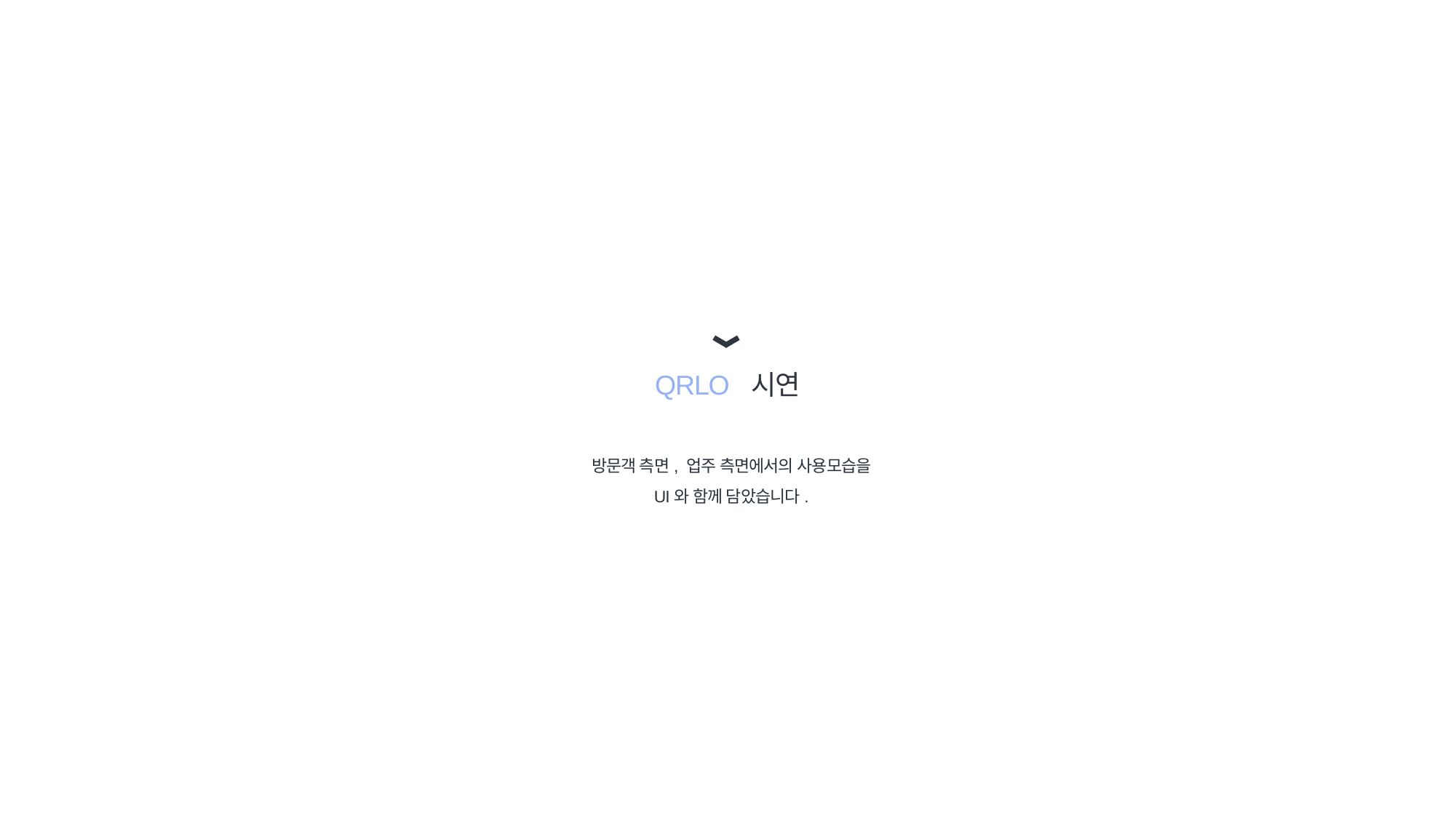

QRLO  시연
방문객 측면, 업주 측면에서의 사용모습을
UI와 함께 담았습니다.